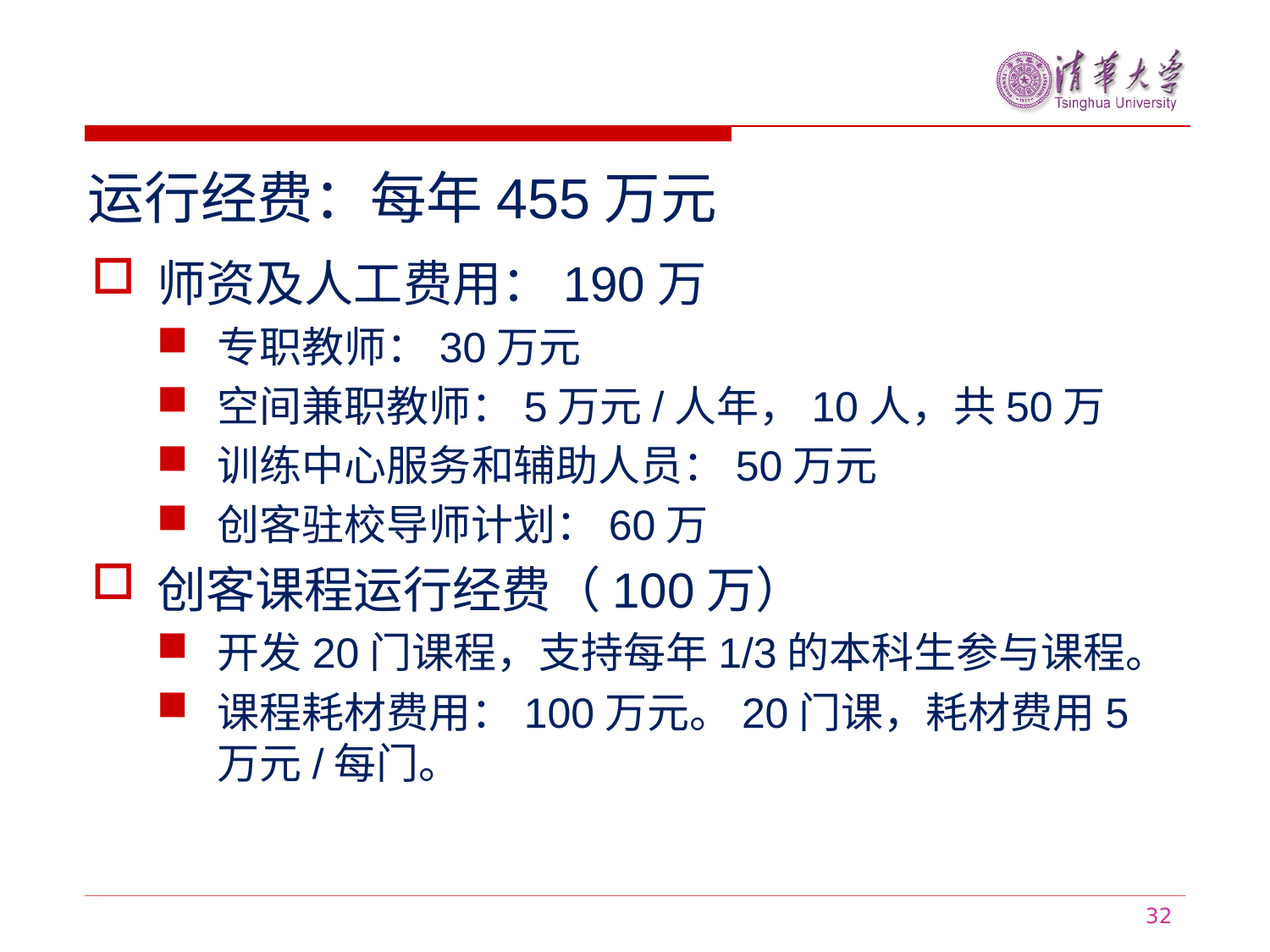

运行经费：每年455万元
师资及人工费用：190万
专职教师：30万元
空间兼职教师：5万元/人年，10人，共50万
训练中心服务和辅助人员：50万元
创客驻校导师计划：60万
创客课程运行经费（100万）
开发20门课程，支持每年1/3的本科生参与课程。
课程耗材费用：100万元。20门课，耗材费用5万元/每门。
32